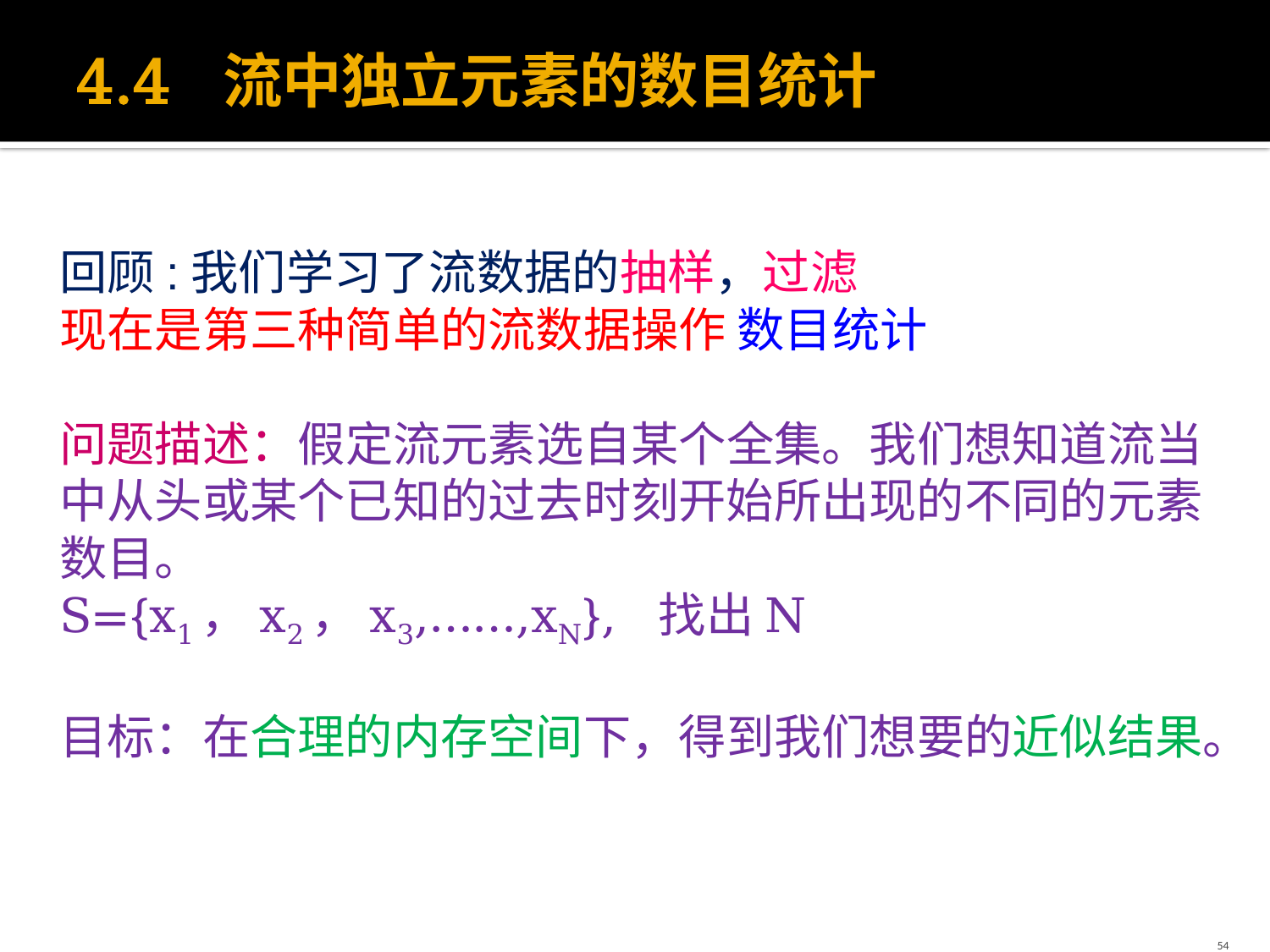

# 4.4  流中独立元素的数目统计
回顾:我们学习了流数据的抽样，过滤
现在是第三种简单的流数据操作 数目统计

问题描述：假定流元素选自某个全集。我们想知道流当中从头或某个已知的过去时刻开始所出现的不同的元素数目。
S={x1，x2，x3,……,xN},  找出N

目标：在合理的内存空间下，得到我们想要的近似结果。

54